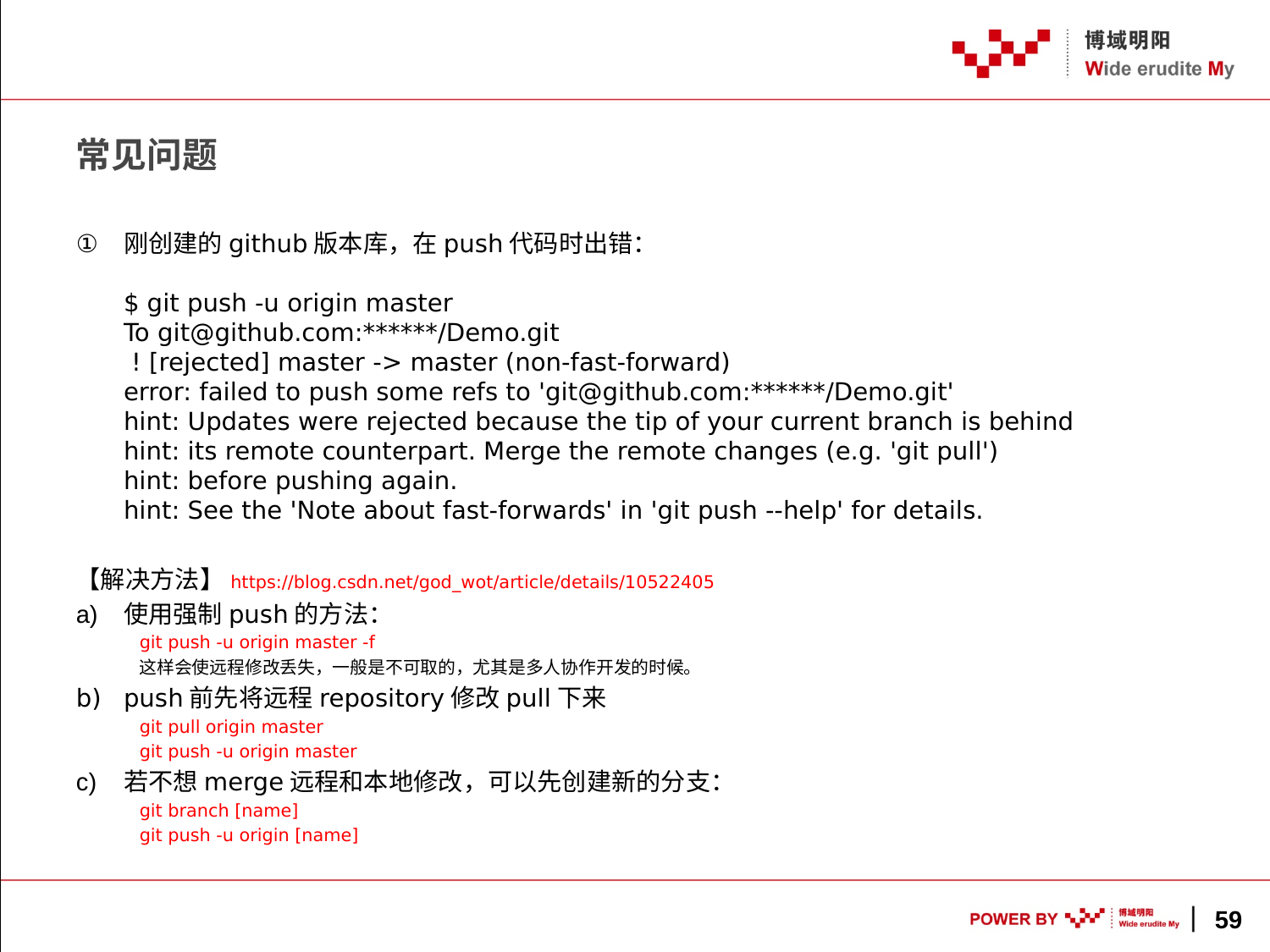

# 常见问题
刚创建的github版本库，在push代码时出错：
$ git push -u origin master
To git@github.com:******/Demo.git
 ! [rejected] master -> master (non-fast-forward)
error: failed to push some refs to 'git@github.com:******/Demo.git'
hint: Updates were rejected because the tip of your current branch is behind
hint: its remote counterpart. Merge the remote changes (e.g. 'git pull')
hint: before pushing again.
hint: See the 'Note about fast-forwards' in 'git push --help' for details.

【解决方法】https://blog.csdn.net/god_wot/article/details/10522405
使用强制push的方法：
git push -u origin master -f
这样会使远程修改丢失，一般是不可取的，尤其是多人协作开发的时候。
push前先将远程repository修改pull下来
git pull origin master
git push -u origin master
若不想merge远程和本地修改，可以先创建新的分支：
git branch [name]
git push -u origin [name]

59